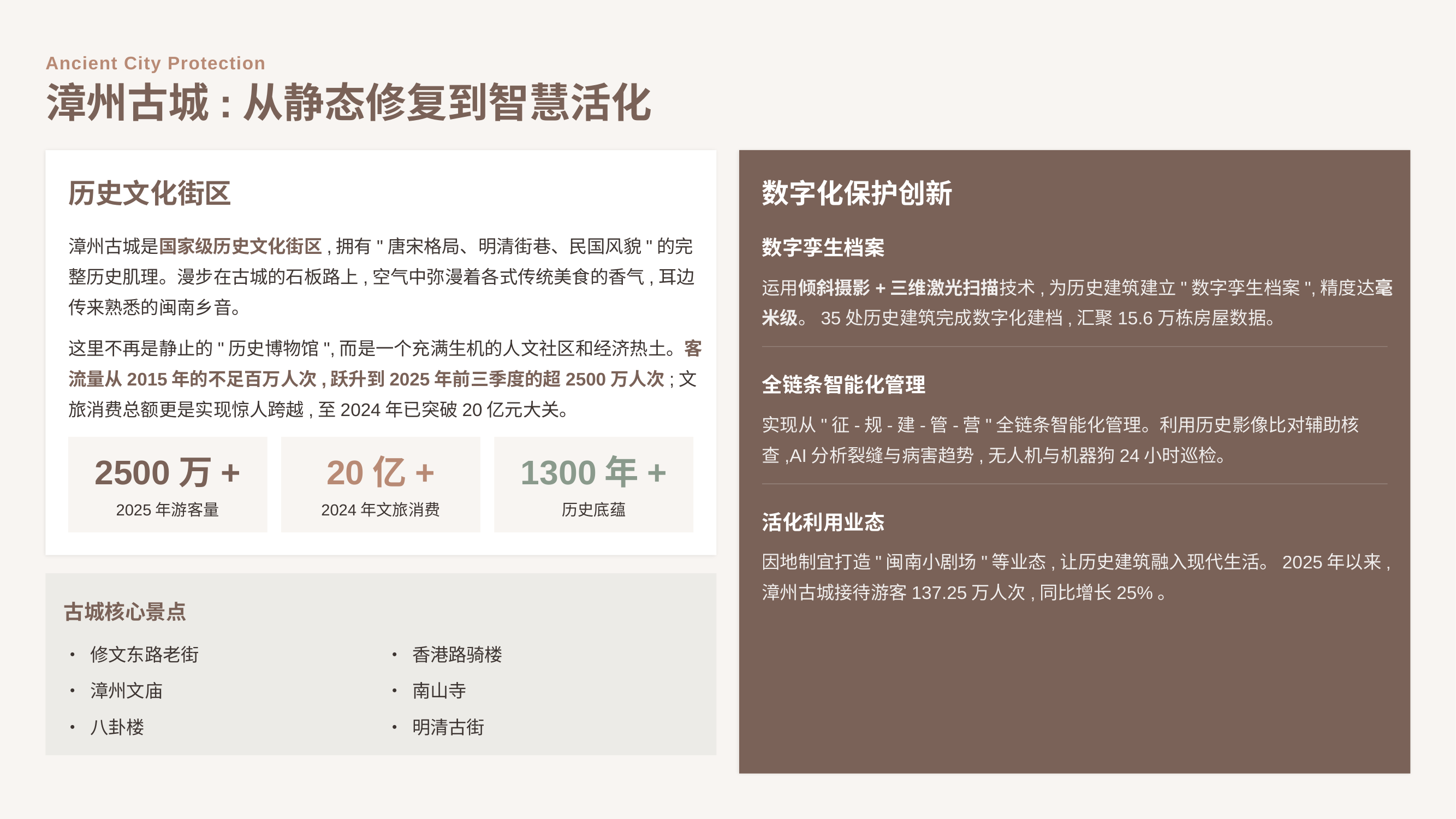

Ancient City Protection
漳州古城:从静态修复到智慧活化

历史文化街区
数字化保护创新
漳州古城是国家级历史文化街区,拥有"唐宋格局、明清街巷、民国风貌"的完整历史肌理。漫步在古城的石板路上,空气中弥漫着各式传统美食的香气,耳边传来熟悉的闽南乡音。
数字孪生档案
运用倾斜摄影+三维激光扫描技术,为历史建筑建立"数字孪生档案",精度达毫米级。35处历史建筑完成数字化建档,汇聚15.6万栋房屋数据。
这里不再是静止的"历史博物馆",而是一个充满生机的人文社区和经济热土。客流量从2015年的不足百万人次,跃升到2025年前三季度的超2500万人次;文旅消费总额更是实现惊人跨越,至2024年已突破20亿元大关。

全链条智能化管理
实现从"征-规-建-管-营"全链条智能化管理。利用历史影像比对辅助核查,AI分析裂缝与病害趋势,无人机与机器狗24小时巡检。

2500万+
20亿+
1300年+

2025年游客量
2024年文旅消费
历史底蕴
活化利用业态
因地制宜打造"闽南小剧场"等业态,让历史建筑融入现代生活。2025年以来,漳州古城接待游客137.25万人次,同比增长25%。

古城核心景点
• 修文东路老街
• 香港路骑楼
• 漳州文庙
• 南山寺
• 八卦楼
• 明清古街